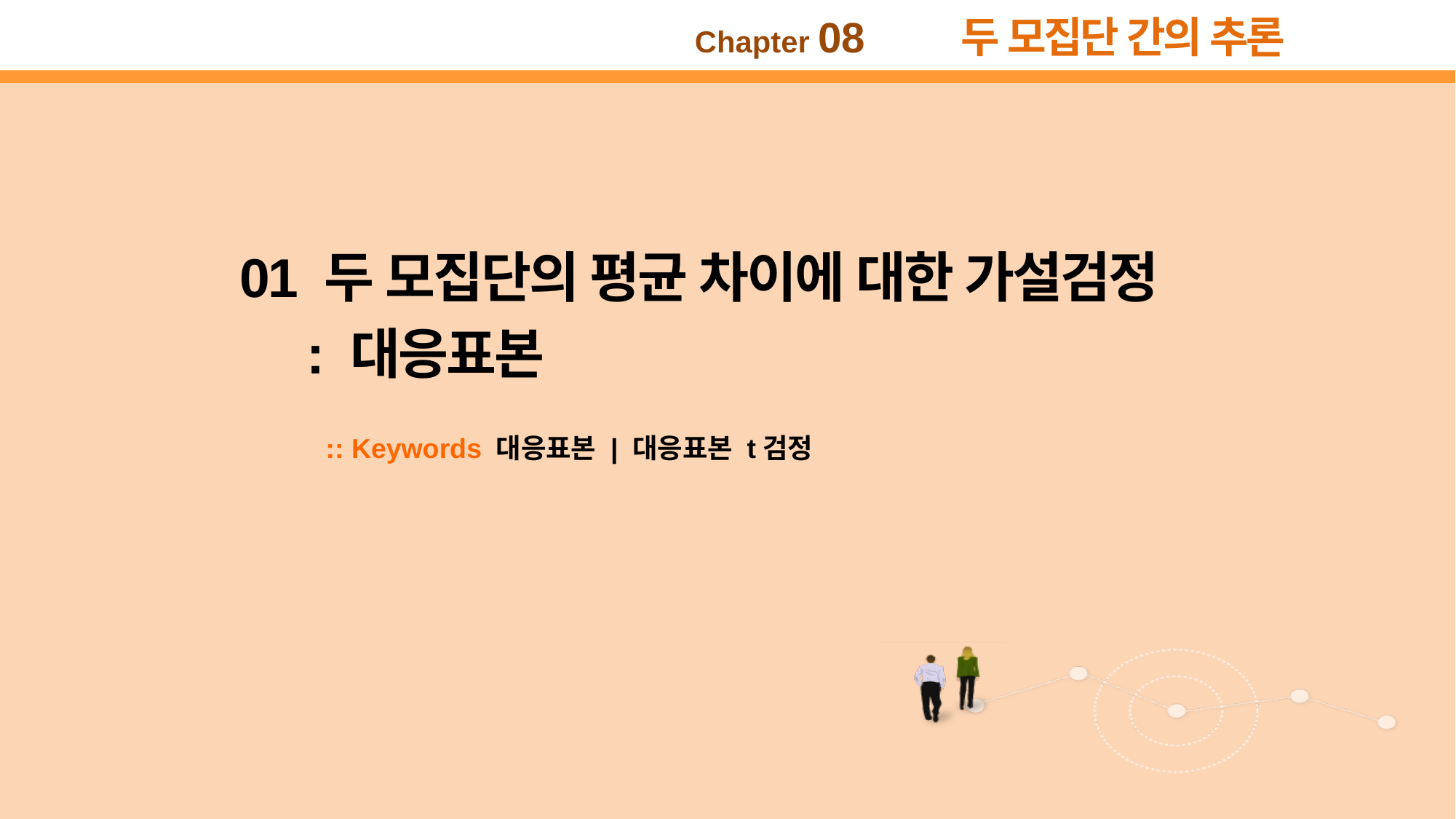

01 두 모집단의 평균 차이에 대한 가설검정
     : 대응표본
:: Keywords 대응표본 | 대응표본 t검정